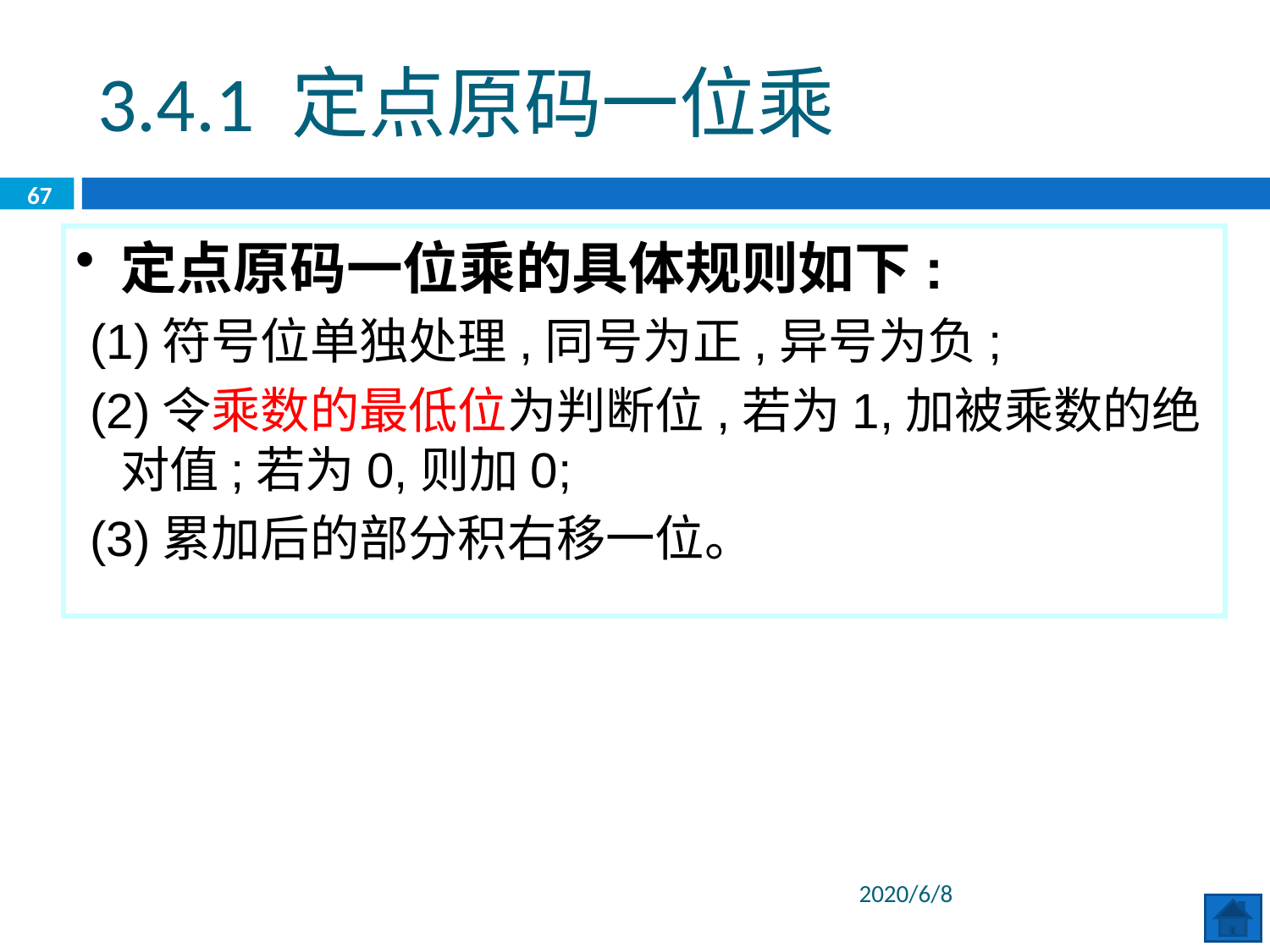

3.4.1 定点原码一位乘
67
定点原码一位乘的具体规则如下:
 (1)符号位单独处理,同号为正,异号为负;
 (2)令乘数的最低位为判断位,若为1,加被乘数的绝对值;若为0,则加0;
 (3)累加后的部分积右移一位。

2020/6/8